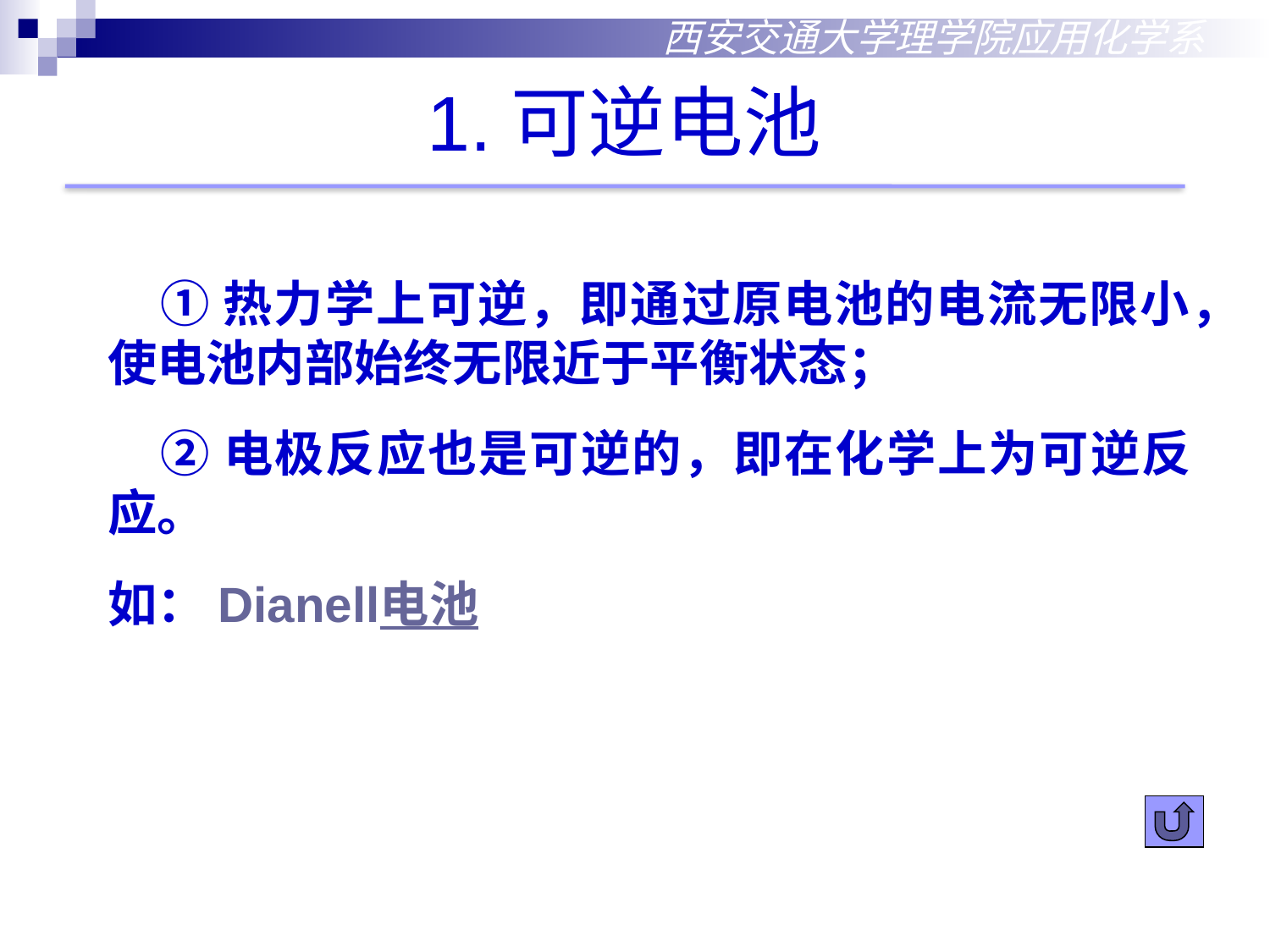

西安交通大学理学院应用化学系
1.可逆电池

    ①热力学上可逆，即通过原电池的电流无限小，使电池内部始终无限近于平衡状态；
    ②电极反应也是可逆的，即在化学上为可逆反应。
如：Dianell电池